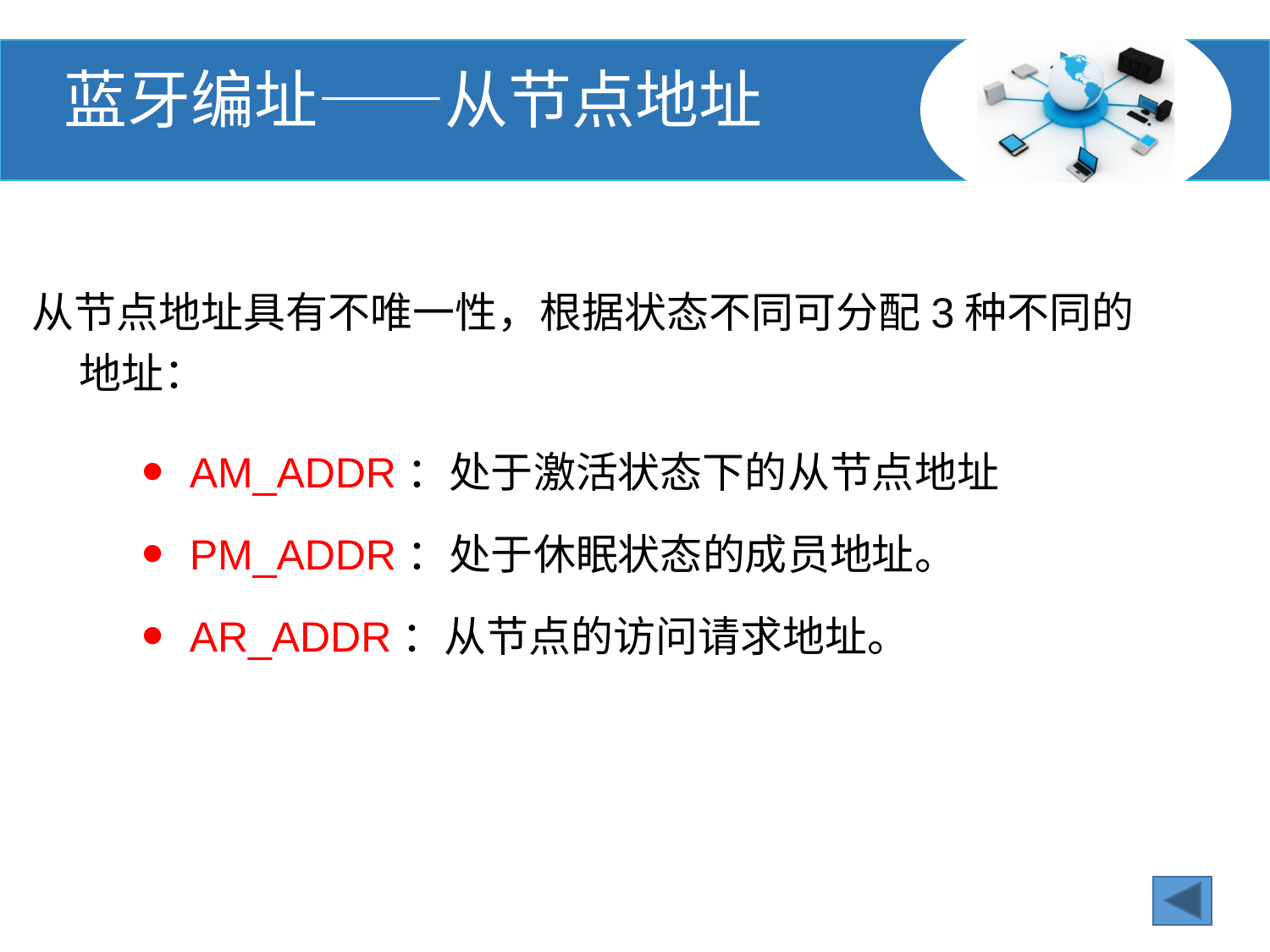

蓝牙编址——从节点地址

从节点地址具有不唯一性，根据状态不同可分配3种不同的地址：
AM_ADDR：处于激活状态下的从节点地址
PM_ADDR：处于休眠状态的成员地址。
AR_ADDR：从节点的访问请求地址。